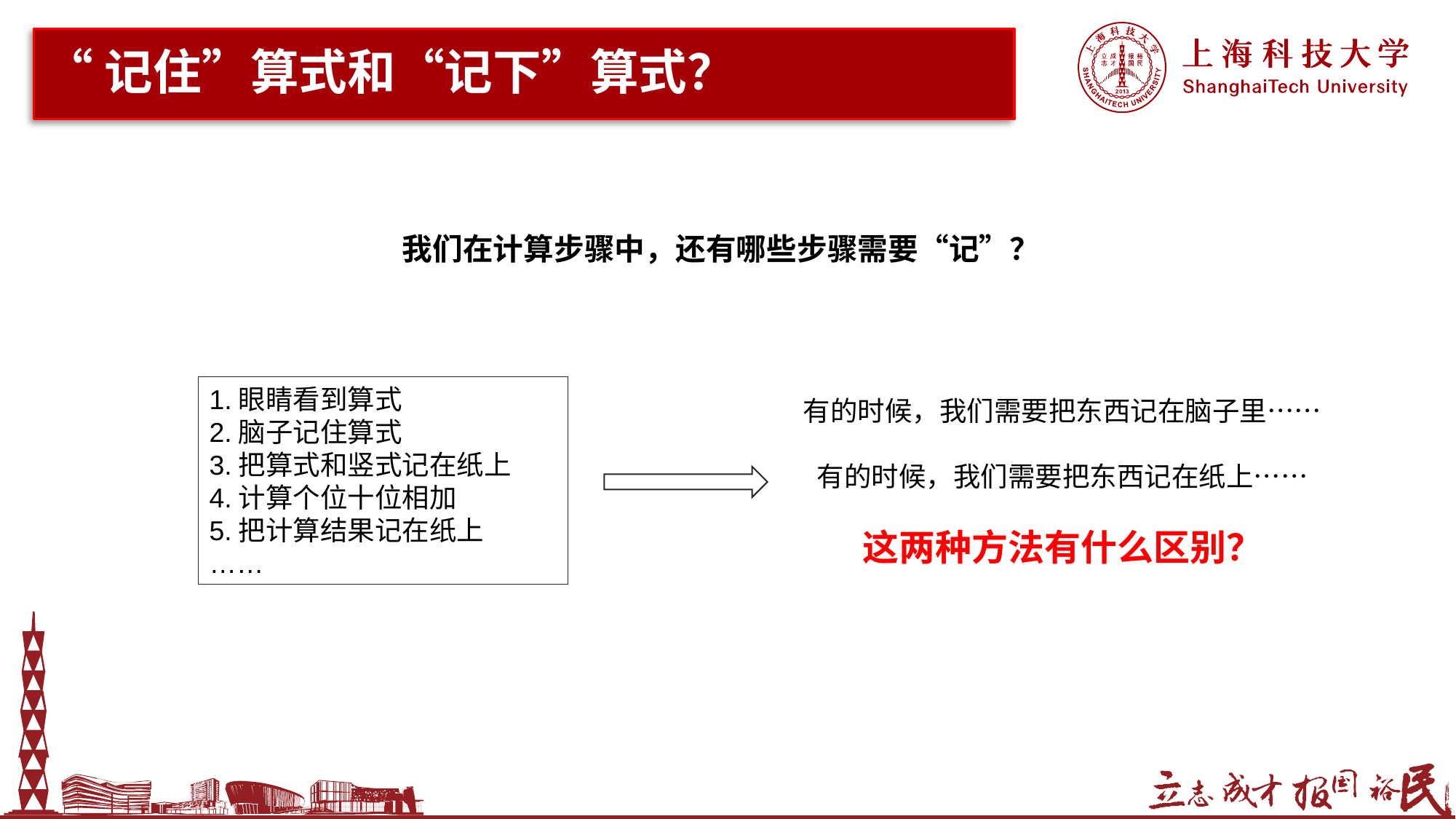

# “记住”算式和“记下”算式？
我们在计算步骤中，还有哪些步骤需要“记”？
1.眼睛看到算式
2.脑子记住算式
3.把算式和竖式记在纸上
4.计算个位十位相加
5.把计算结果记在纸上
……
有的时候，我们需要把东西记在脑子里……

有的时候，我们需要把东西记在纸上……

这两种方法有什么区别？